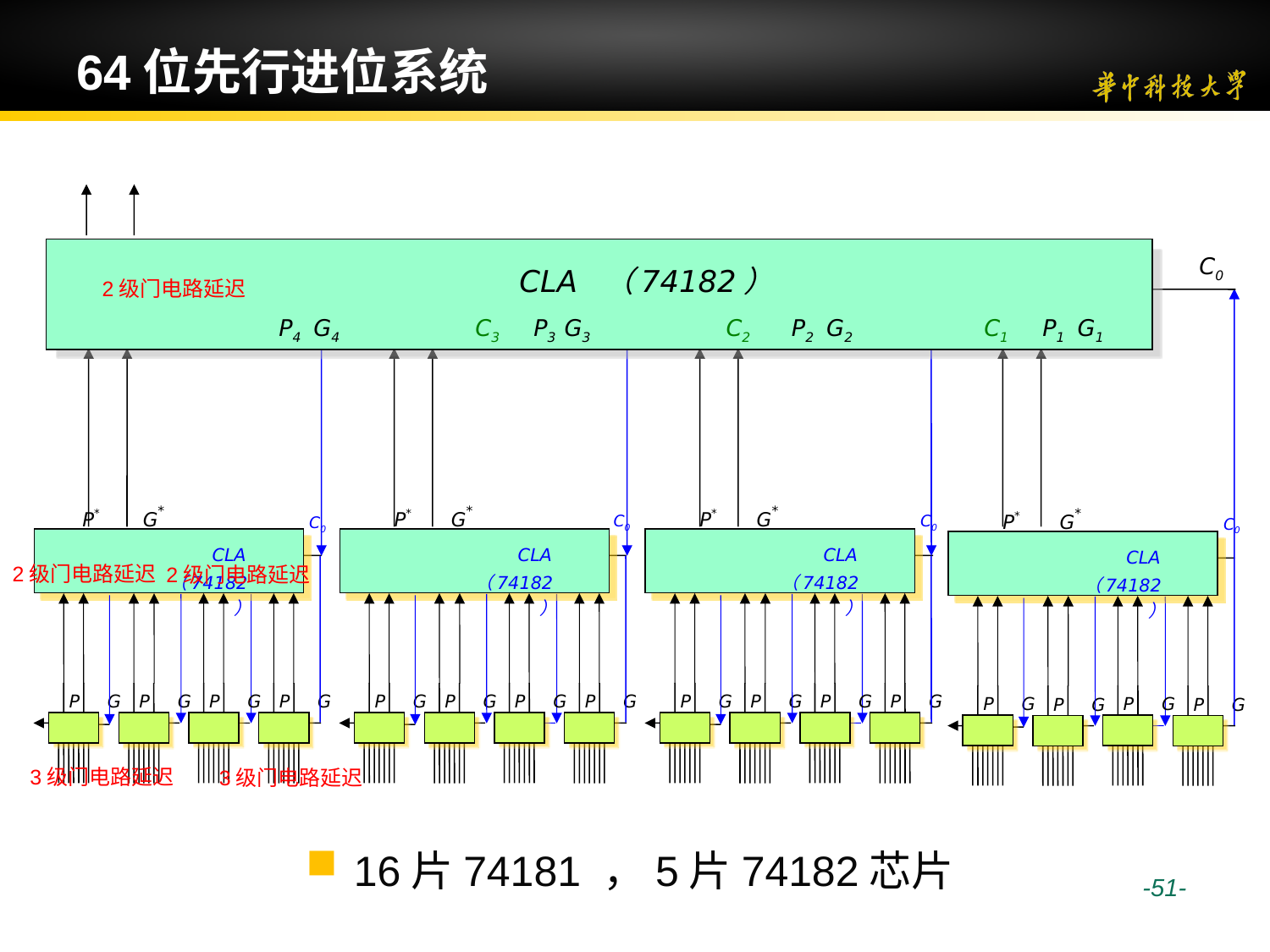

# 64位先行进位系统

 CLA  （74182）
  P4   G4                                C3        P3  G3                                C2         P2   G2                               C1      P1   G1
C0

2级门电路延迟

 P*            G*
C0
 CLA  （74182）

 P        G
 P        G
 P        G

             C3           C2            C1
 P        G
 P*           G*
C0
 CLA  （74182）

 P        G
 P        G

             C3           C2            C1
 P        G
 P        G
 P*           G*
 CLA  （74182）

 P        G
 P        G

C0
             C3           C2            C1
 P        G
 P        G
 P*           G*
 CLA  （74182）

 P        G
 P        G
 P        G

C0
             C3           C2            C1
 P        G
2级门电路延迟

2级门电路延迟

3级门电路延迟

3级门电路延迟

16片74181 ，5片74182芯片

 -51-